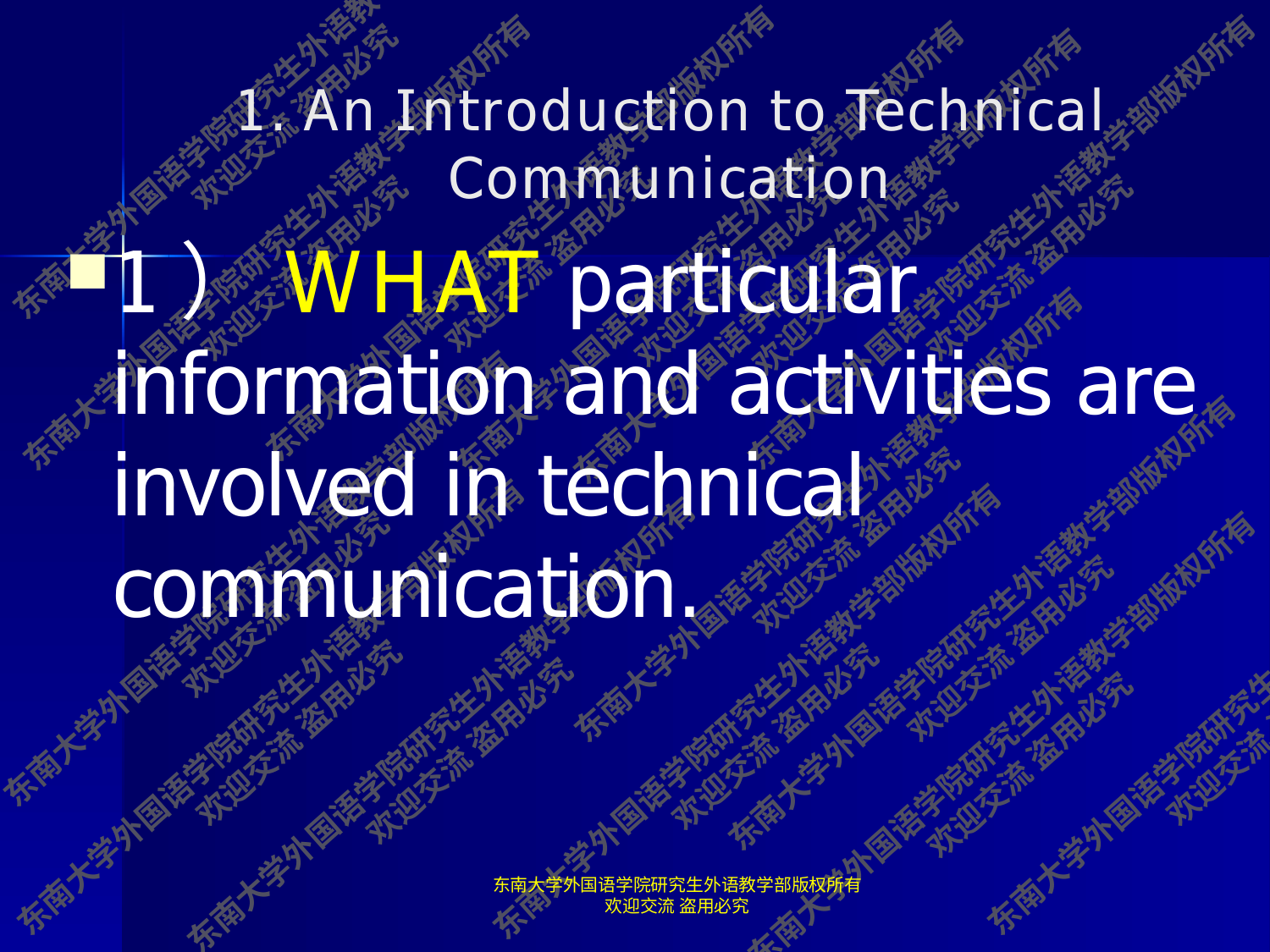

# 1. An Introduction to Technical Communication
1）WHAT particular information and activities are involved in technical communication.
东南大学外国语学院研究生外语教学部版权所有 欢迎交流 盗用必究